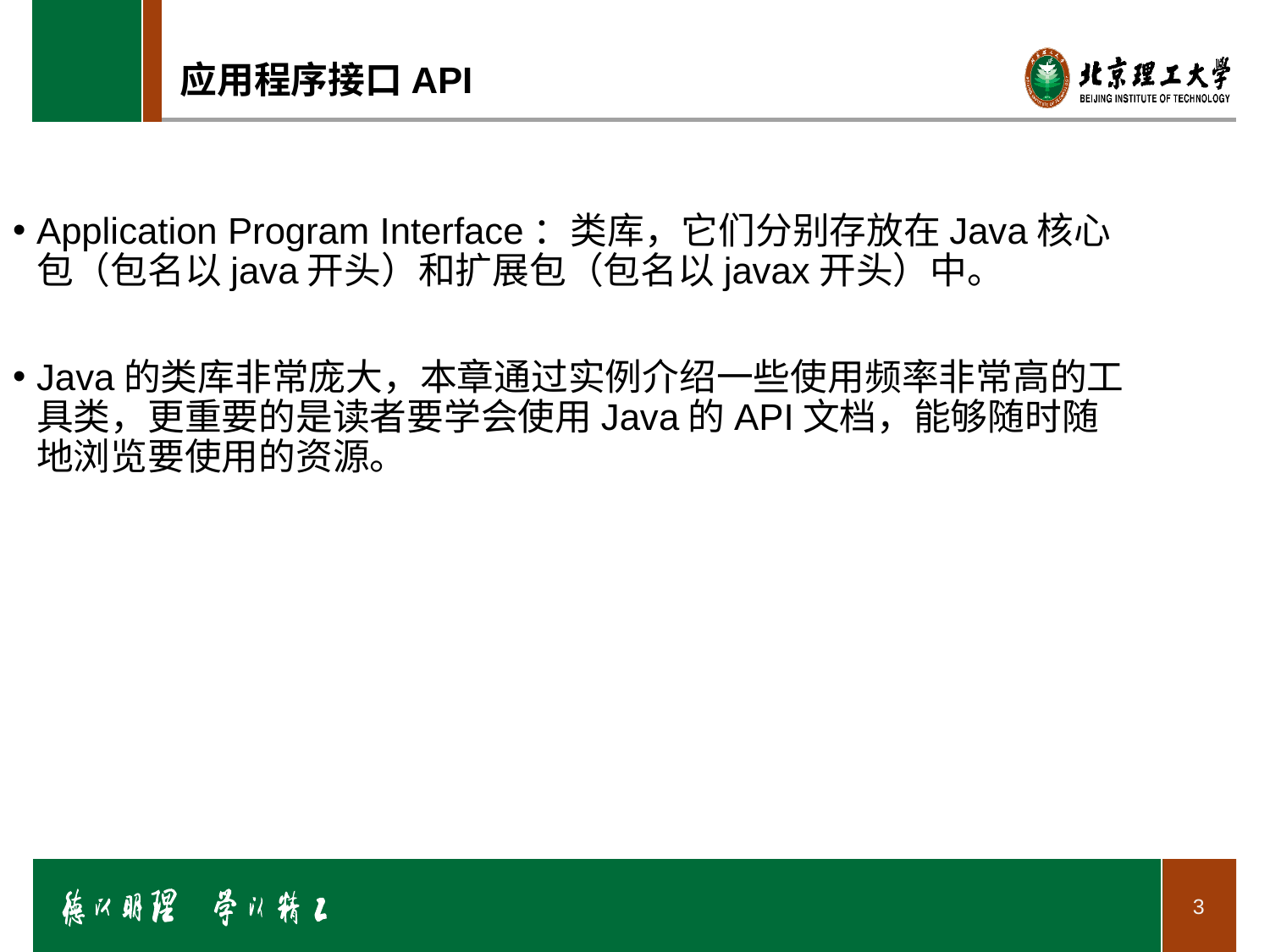

# 应用程序接口API
Application Program Interface：类库，它们分别存放在Java核心包（包名以java开头）和扩展包（包名以javax开头）中。

Java的类库非常庞大，本章通过实例介绍一些使用频率非常高的工具类，更重要的是读者要学会使用Java的API文档，能够随时随地浏览要使用的资源。